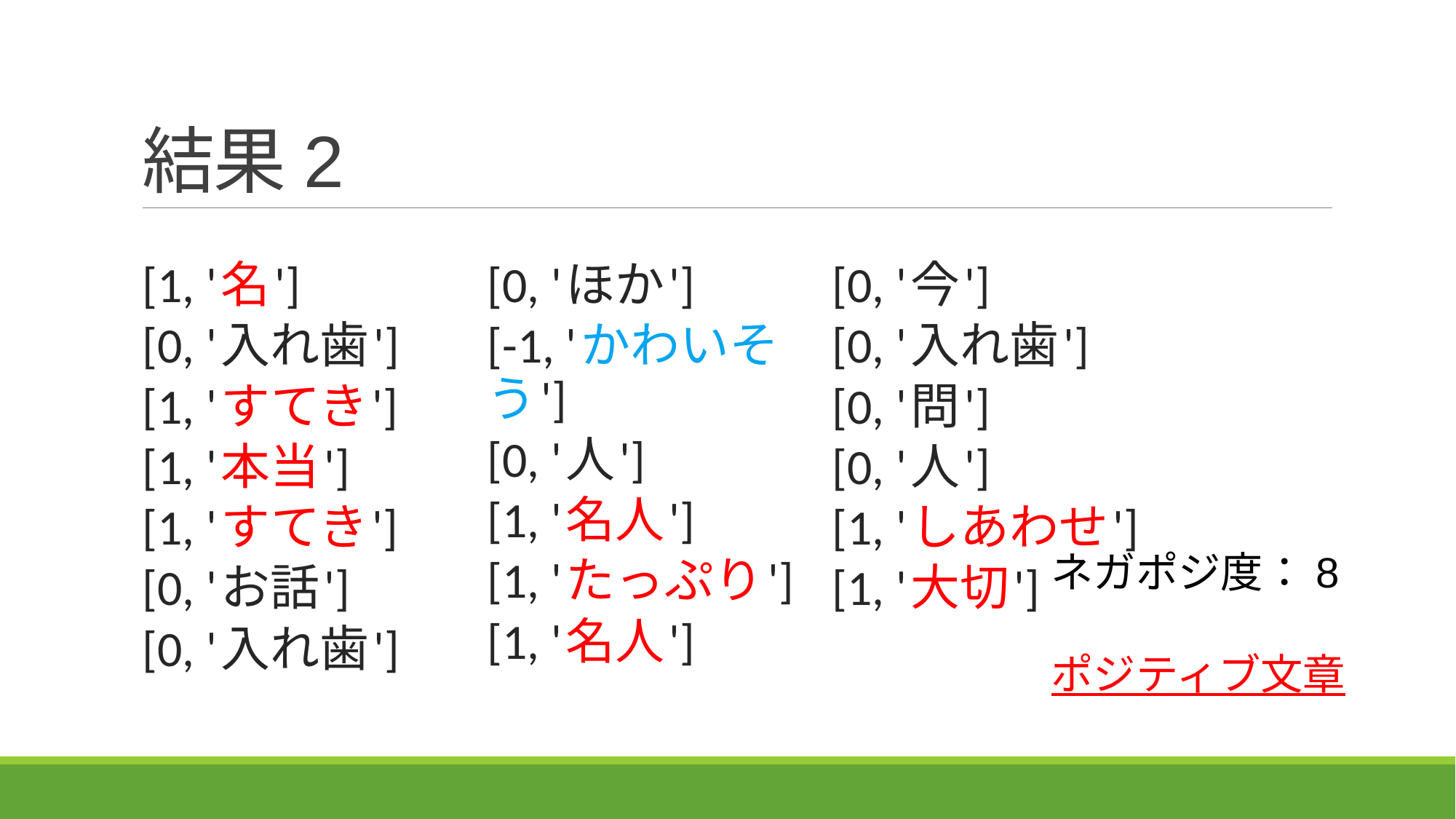

# 結果2
[1, '名']
[0, '入れ歯']
[1, 'すてき']
[1, '本当']
[1, 'すてき']
[0, 'お話']
[0, '入れ歯']
[0, 'ほか']
[-1, 'かわいそう']
[0, '人']
[1, '名人']
[1, 'たっぷり']
[1, '名人']
[0, '今']
[0, '入れ歯']
[0, '問']
[0, '人']
[1, 'しあわせ']
[1, '大切']

ネガポジ度：8

ポジティブ文章